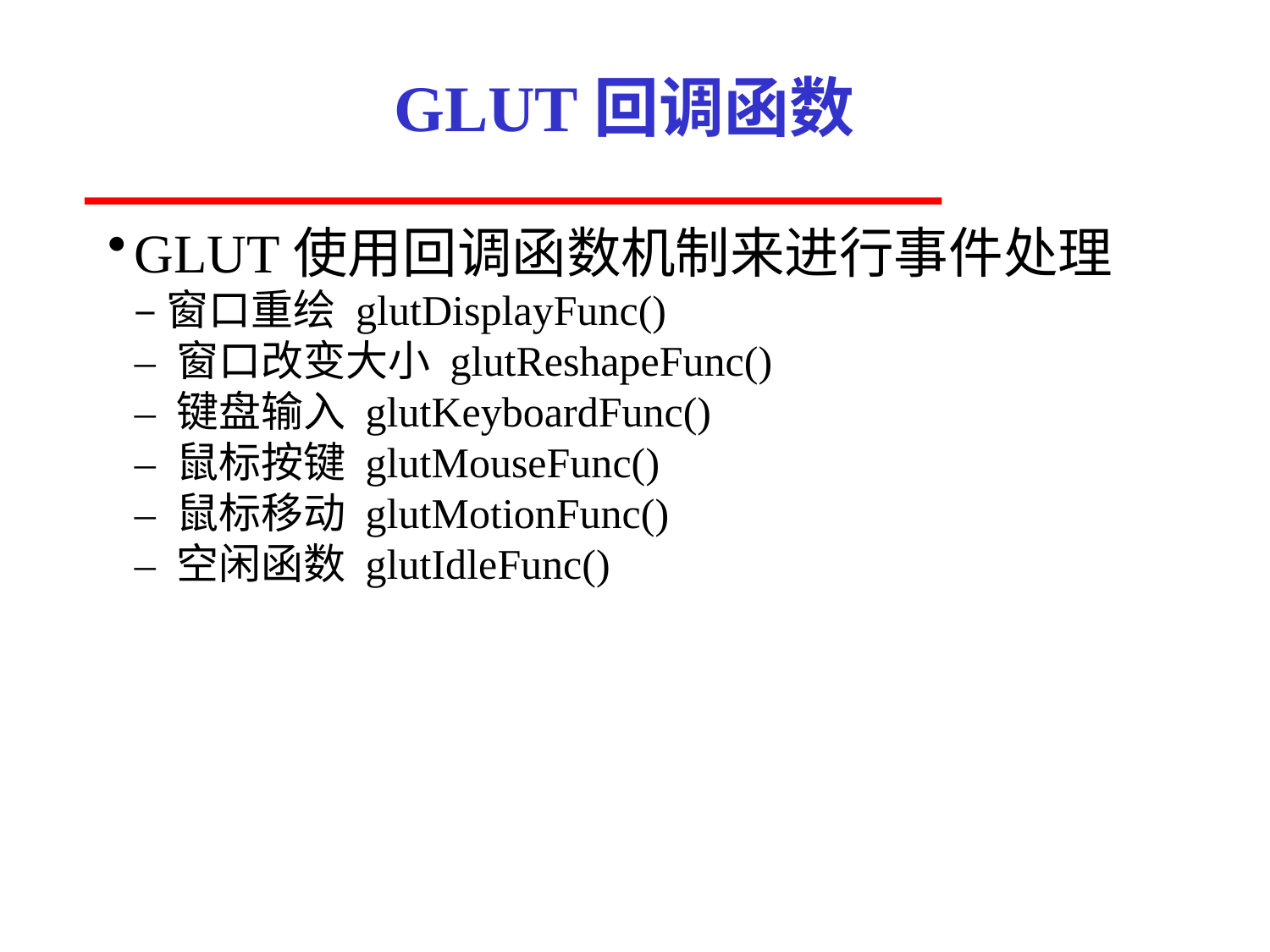

# GLUT回调函数
GLUT使用回调函数机制来进行事件处理
– 窗口重绘 glutDisplayFunc()
– 窗口改变大小 glutReshapeFunc()
– 键盘输入 glutKeyboardFunc()
– 鼠标按键 glutMouseFunc()
– 鼠标移动 glutMotionFunc()
– 空闲函数 glutIdleFunc()
65